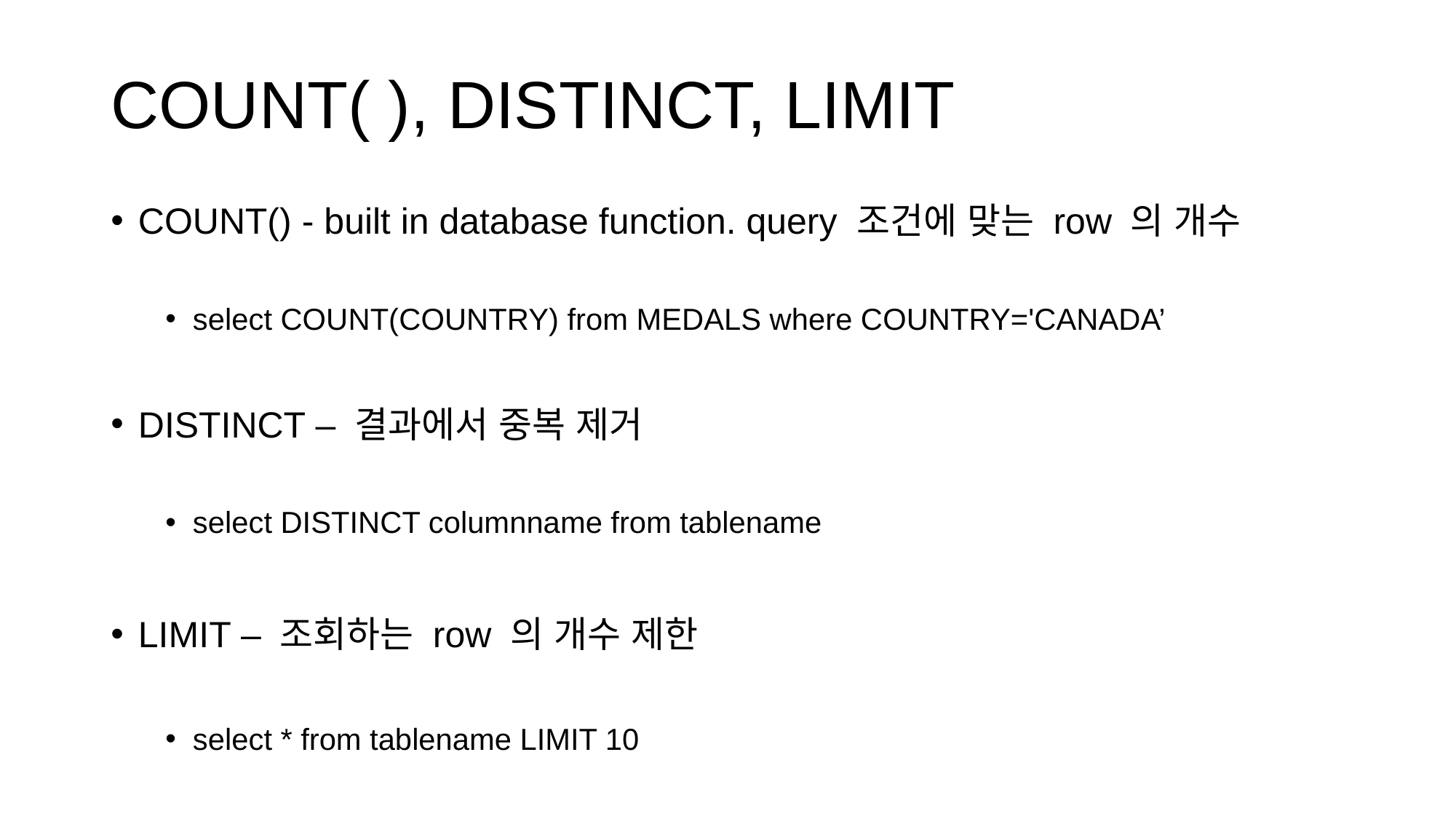

# COUNT( ), DISTINCT, LIMIT
COUNT() - built in database function. query 조건에 맞는 row 의 개수

select COUNT(COUNTRY) from MEDALS where COUNTRY='CANADA’

DISTINCT – 결과에서 중복 제거

select DISTINCT columnname from tablename

LIMIT – 조회하는 row 의 개수 제한

select * from tablename LIMIT 10